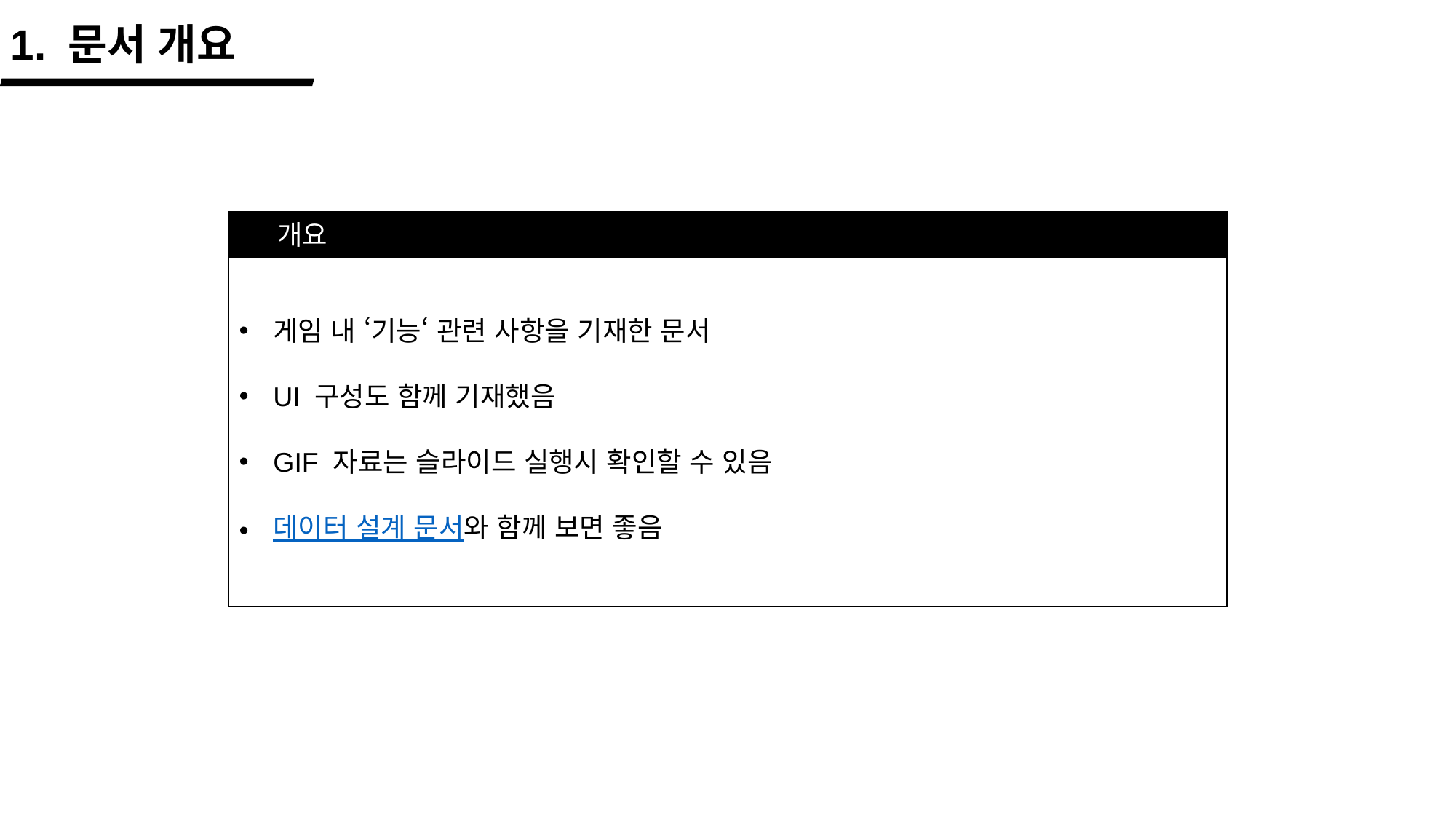

1. 문서 개요

개요

게임 내 ‘기능‘ 관련 사항을 기재한 문서

UI 구성도 함께 기재했음

GIF 자료는 슬라이드 실행시 확인할 수 있음

데이터 설계 문서와 함께 보면 좋음